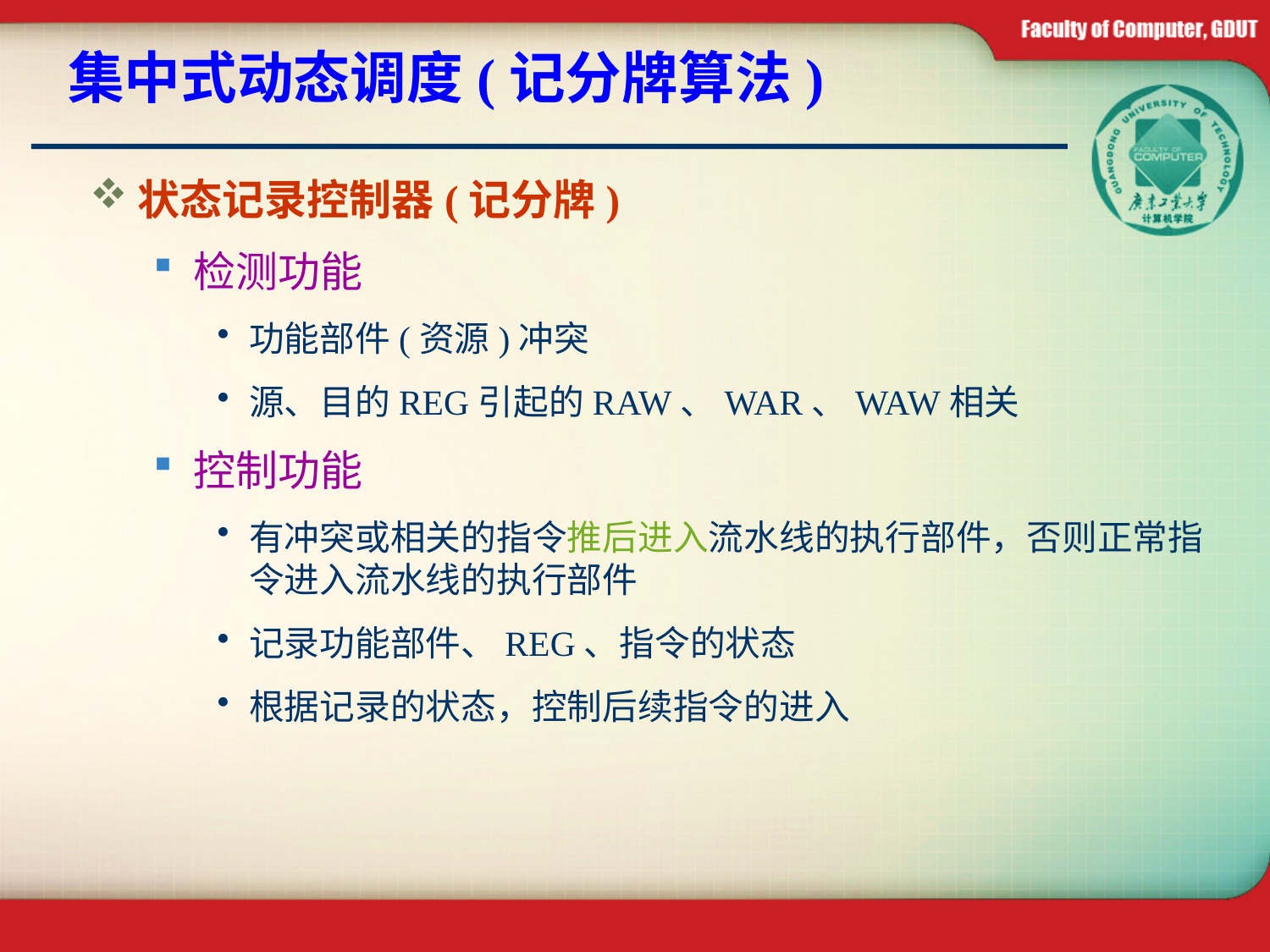

# 集中式动态调度(记分牌算法)
状态记录控制器(记分牌)
检测功能
功能部件(资源)冲突
源、目的REG引起的RAW、WAR、WAW相关
控制功能
有冲突或相关的指令推后进入流水线的执行部件，否则正常指令进入流水线的执行部件
记录功能部件、REG、指令的状态
根据记录的状态，控制后续指令的进入